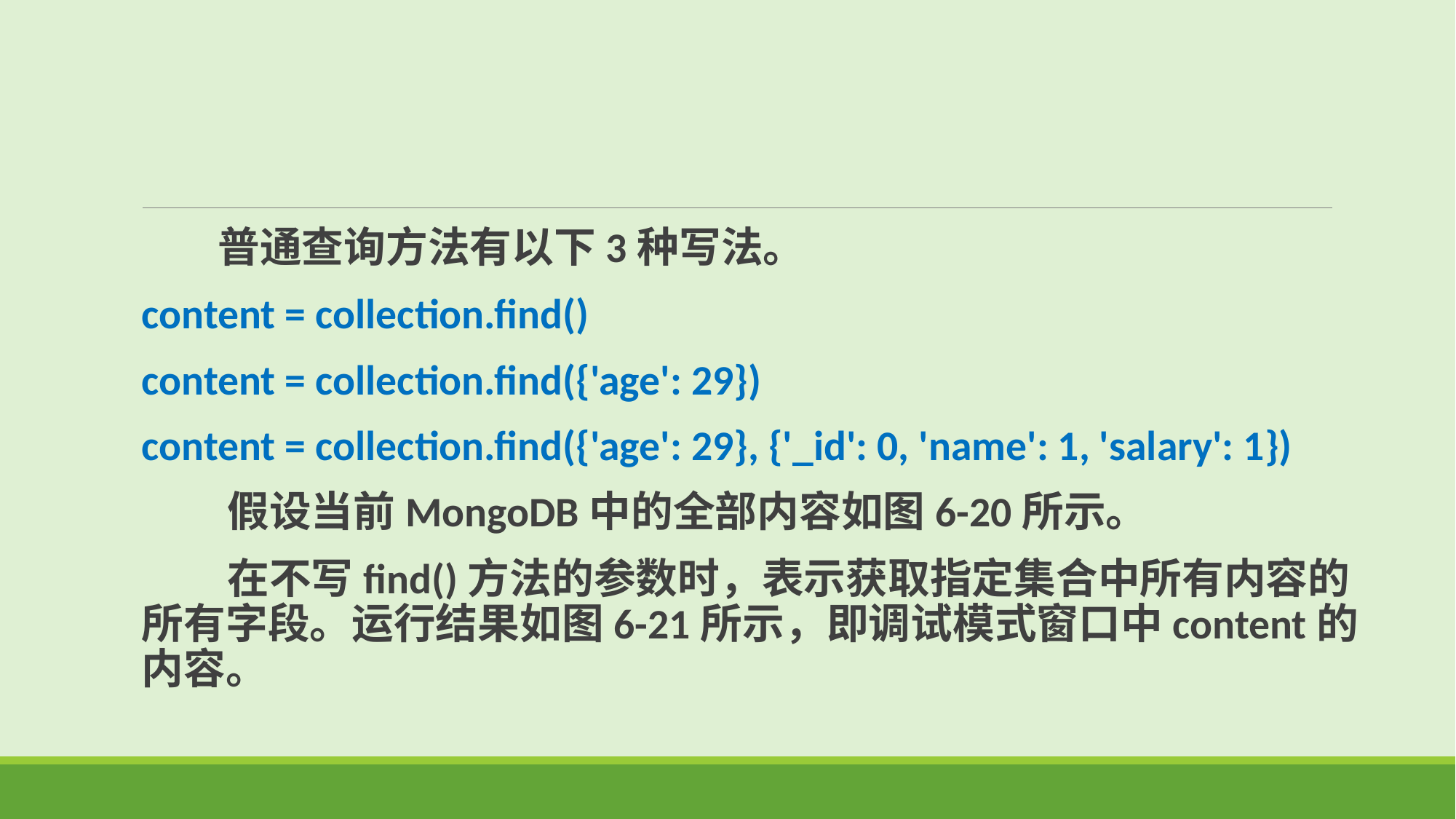

普通查询方法有以下3种写法。
content = collection.find()
content = collection.find({'age': 29})
content = collection.find({'age': 29}, {'_id': 0, 'name': 1, 'salary': 1})
        假设当前MongoDB中的全部内容如图6-20所示。
        在不写find()方法的参数时，表示获取指定集合中所有内容的所有字段。运行结果如图6-21所示，即调试模式窗口中content的内容。